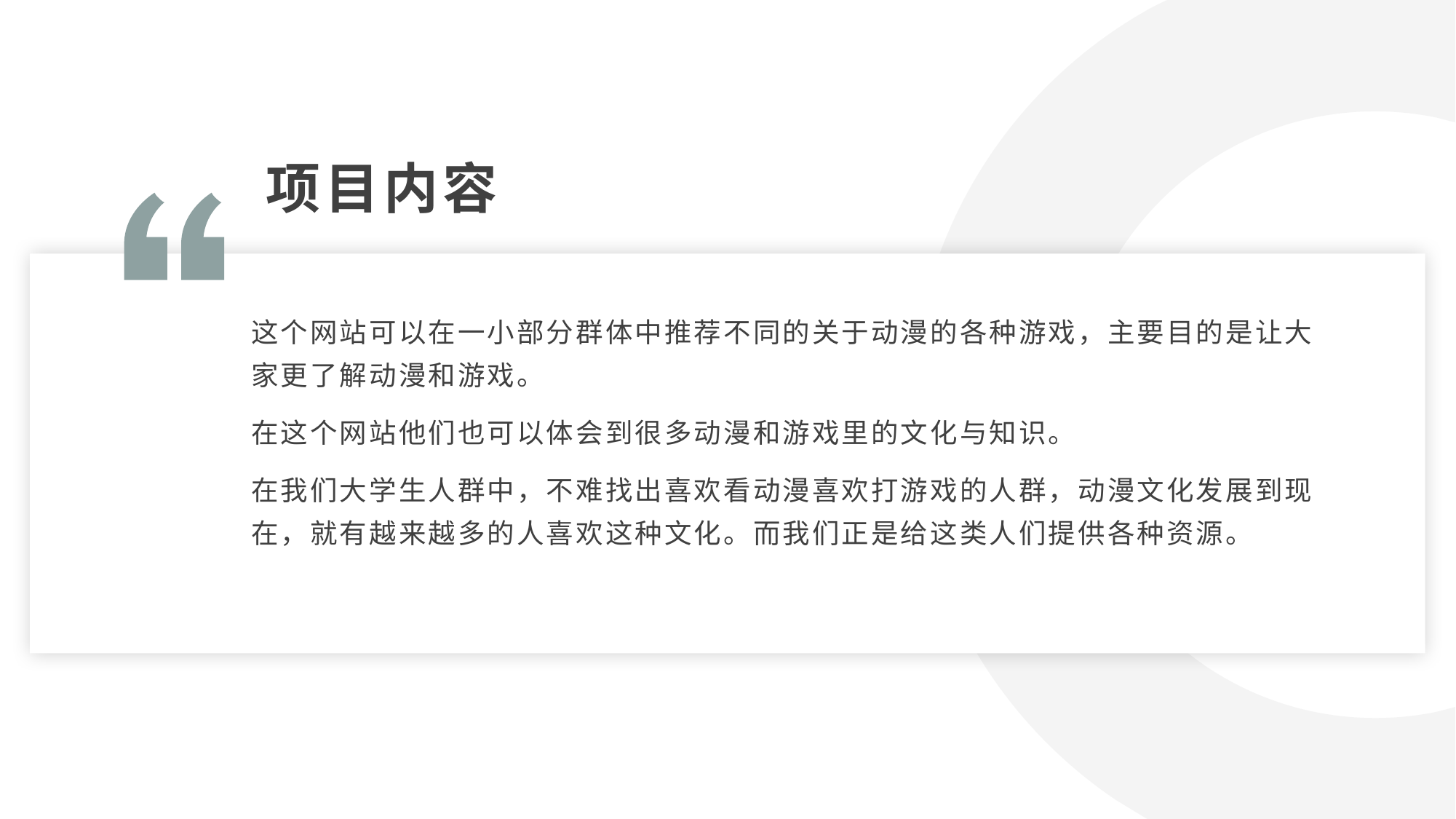

项目内容

这个网站可以在一小部分群体中推荐不同的关于动漫的各种游戏，主要目的是让大家更了解动漫和游戏。
在这个网站他们也可以体会到很多动漫和游戏里的文化与知识。
在我们大学生人群中，不难找出喜欢看动漫喜欢打游戏的人群，动漫文化发展到现在，就有越来越多的人喜欢这种文化。而我们正是给这类人们提供各种资源。